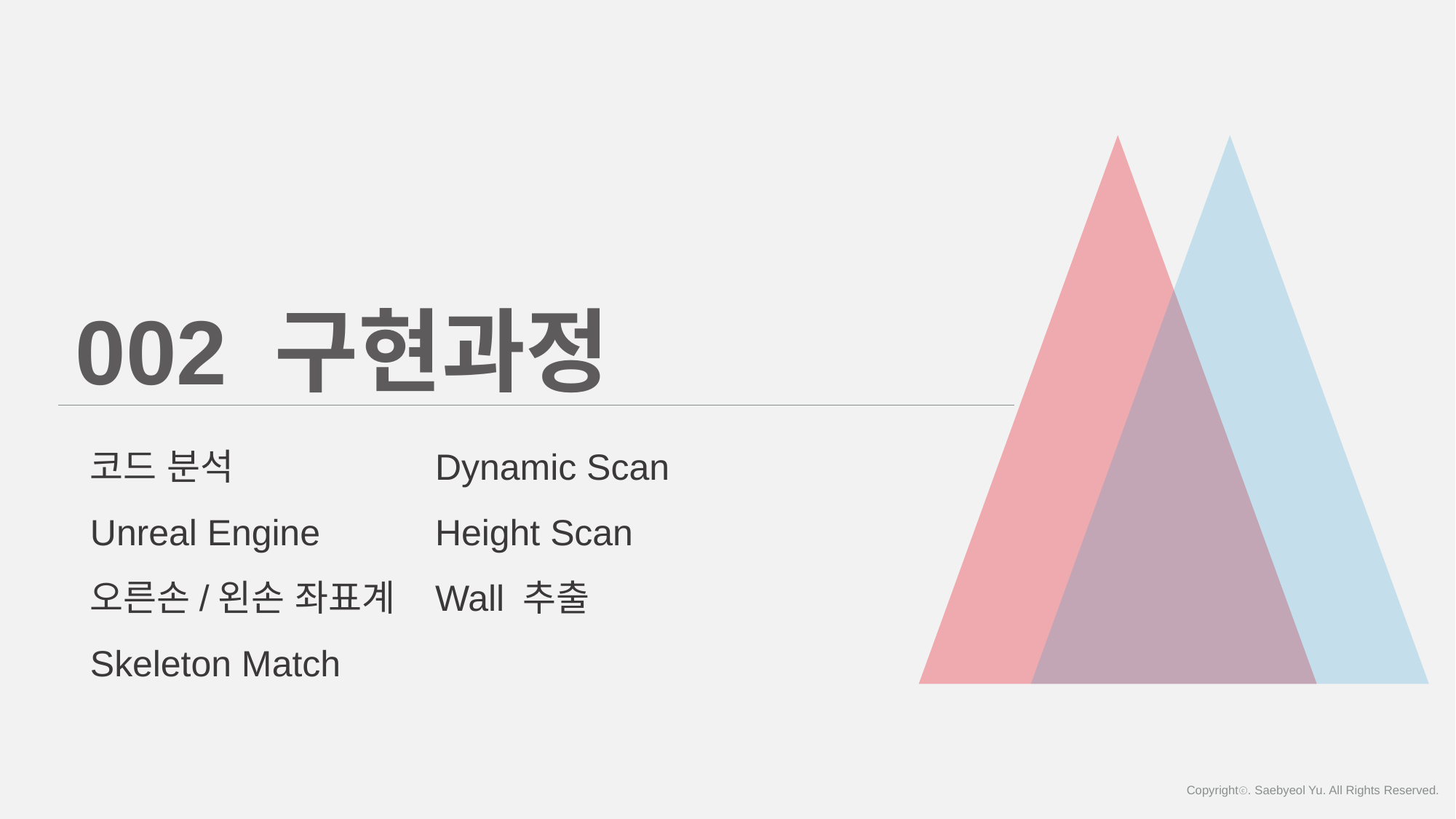

002 구현과정
코드 분석
Unreal Engine
오른손/왼손 좌표계
Skeleton Match
Dynamic Scan
Height Scan
Wall 추출